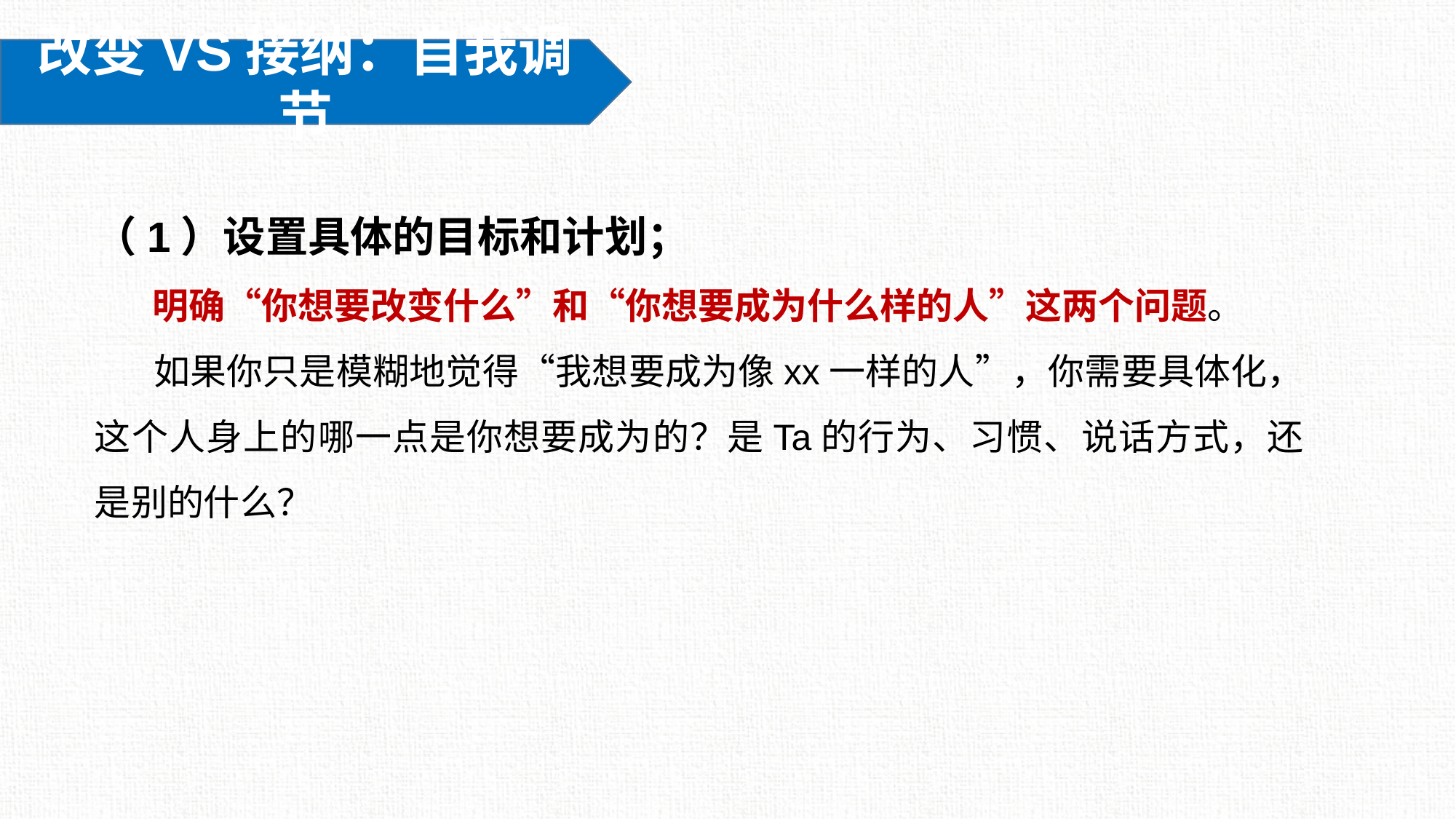

改变VS接纳：自我调节
（1）设置具体的目标和计划；
      明确“你想要改变什么”和“你想要成为什么样的人”这两个问题。
      如果你只是模糊地觉得“我想要成为像xx一样的人”，你需要具体化，这个人身上的哪一点是你想要成为的？是Ta的行为、习惯、说话方式，还是别的什么？